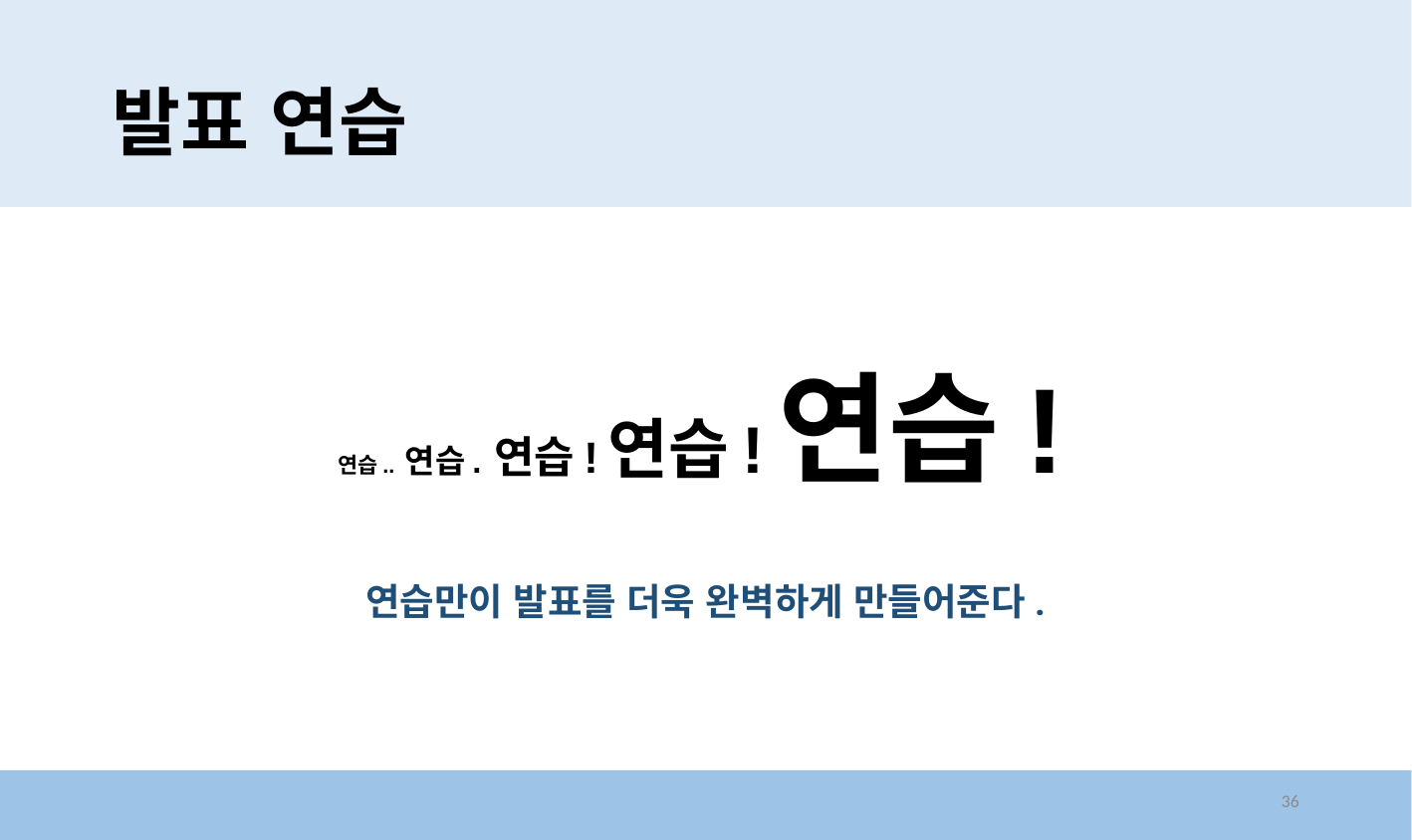

# 발표 연습
연습.. 연습. 연습!연습!연습!
연습만이 발표를 더욱 완벽하게 만들어준다.
36